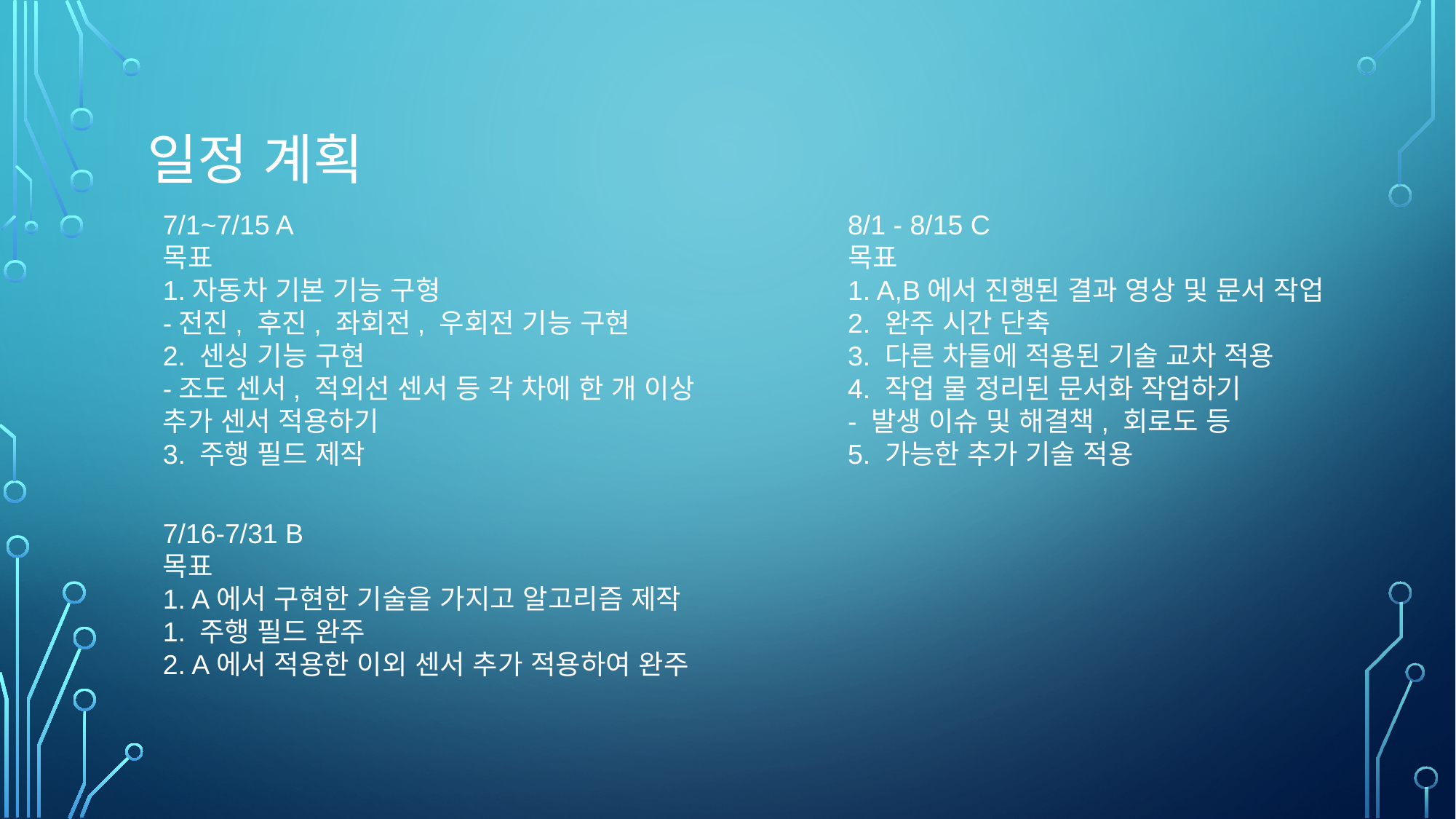

# 일정 계획
7/1~7/15 A
목표
1.자동차 기본 기능 구형
-전진, 후진, 좌회전, 우회전 기능 구현
2. 센싱 기능 구현
-조도 센서, 적외선 센서 등 각 차에 한 개 이상 추가 센서 적용하기
3. 주행 필드 제작

8/1 - 8/15 C
목표
1. A,B에서 진행된 결과 영상 및 문서 작업
2. 완주 시간 단축
3. 다른 차들에 적용된 기술 교차 적용
4. 작업 물 정리된 문서화 작업하기
- 발생 이슈 및 해결책, 회로도 등
5. 가능한 추가 기술 적용
7/16-7/31 B
목표
1. A에서 구현한 기술을 가지고 알고리즘 제작
1. 주행 필드 완주
2. A에서 적용한 이외 센서 추가 적용하여 완주